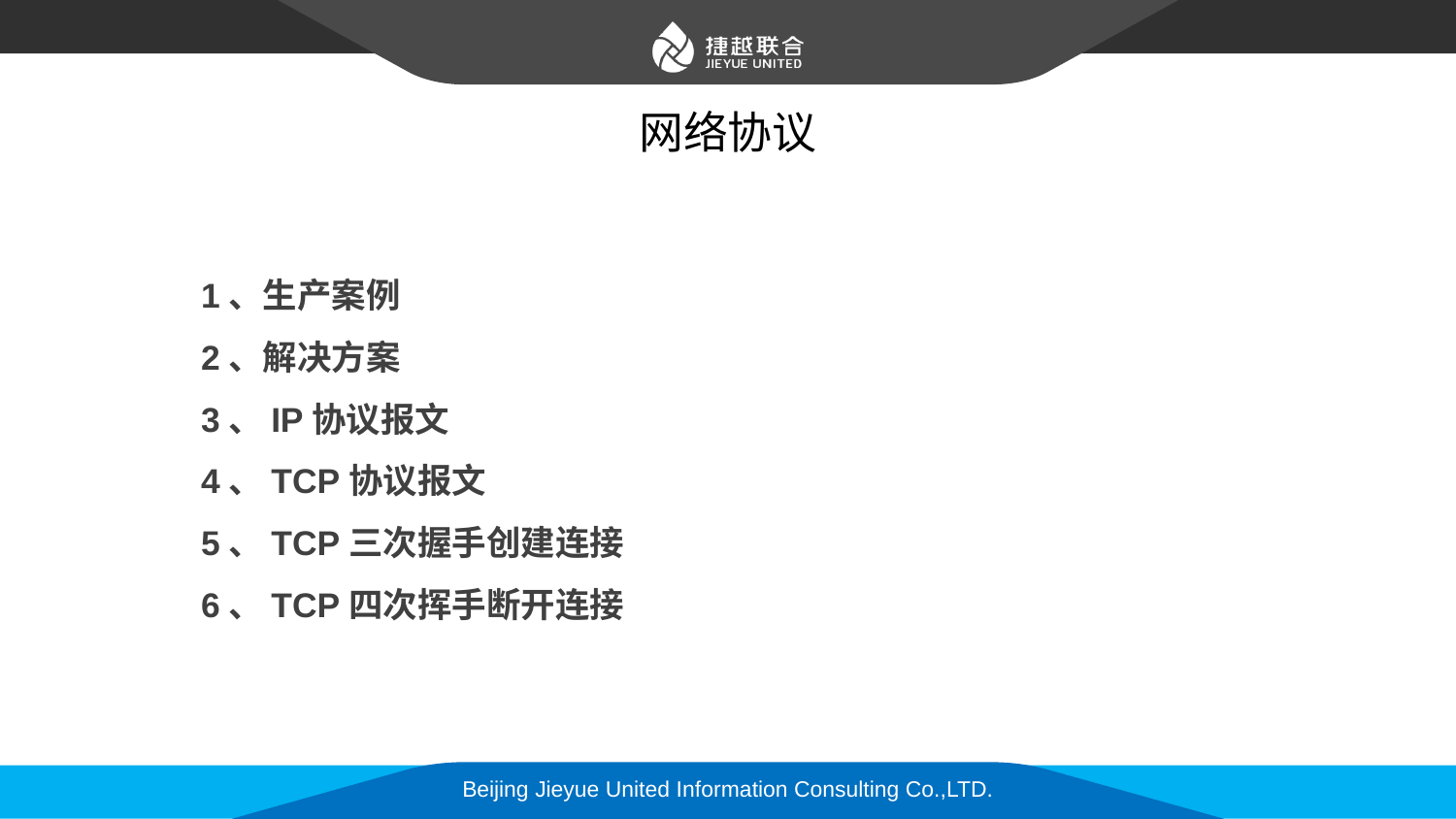

# 网络协议
1、生产案例
2、解决方案
3、IP协议报文
4、TCP协议报文
5、TCP三次握手创建连接
6、TCP四次挥手断开连接